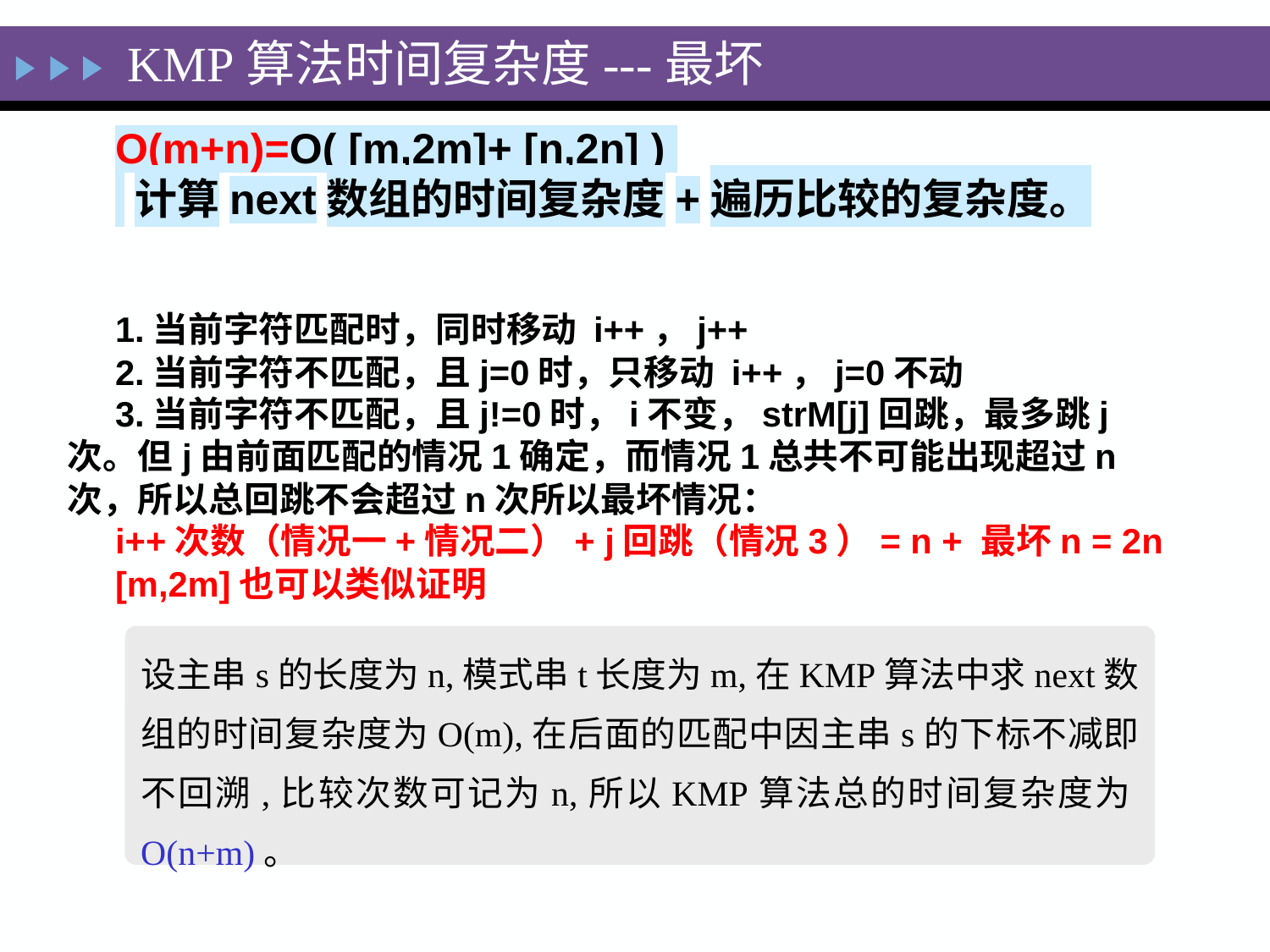

KMP算法时间复杂度---最坏
O(m+n)=O( [m,2m]+ [n,2n] )
 计算next数组的时间复杂度+遍历比较的复杂度。

1.当前字符匹配时，同时移动 i++，j++
2.当前字符不匹配，且j=0时，只移动 i++，j=0不动
3.当前字符不匹配，且j!=0时，i不变，strM[j]回跳，最多跳j次。但j由前面匹配的情况1确定，而情况1总共不可能出现超过n次，所以总回跳不会超过n次所以最坏情况：
i++次数（情况一+情况二）+ j回跳（情况3）= n + 最坏n = 2n
[m,2m]也可以类似证明
设主串s的长度为n,模式串t长度为m,在KMP算法中求next数组的时间复杂度为O(m),在后面的匹配中因主串s的下标不减即不回溯,比较次数可记为n,所以KMP算法总的时间复杂度为O(n+m)。